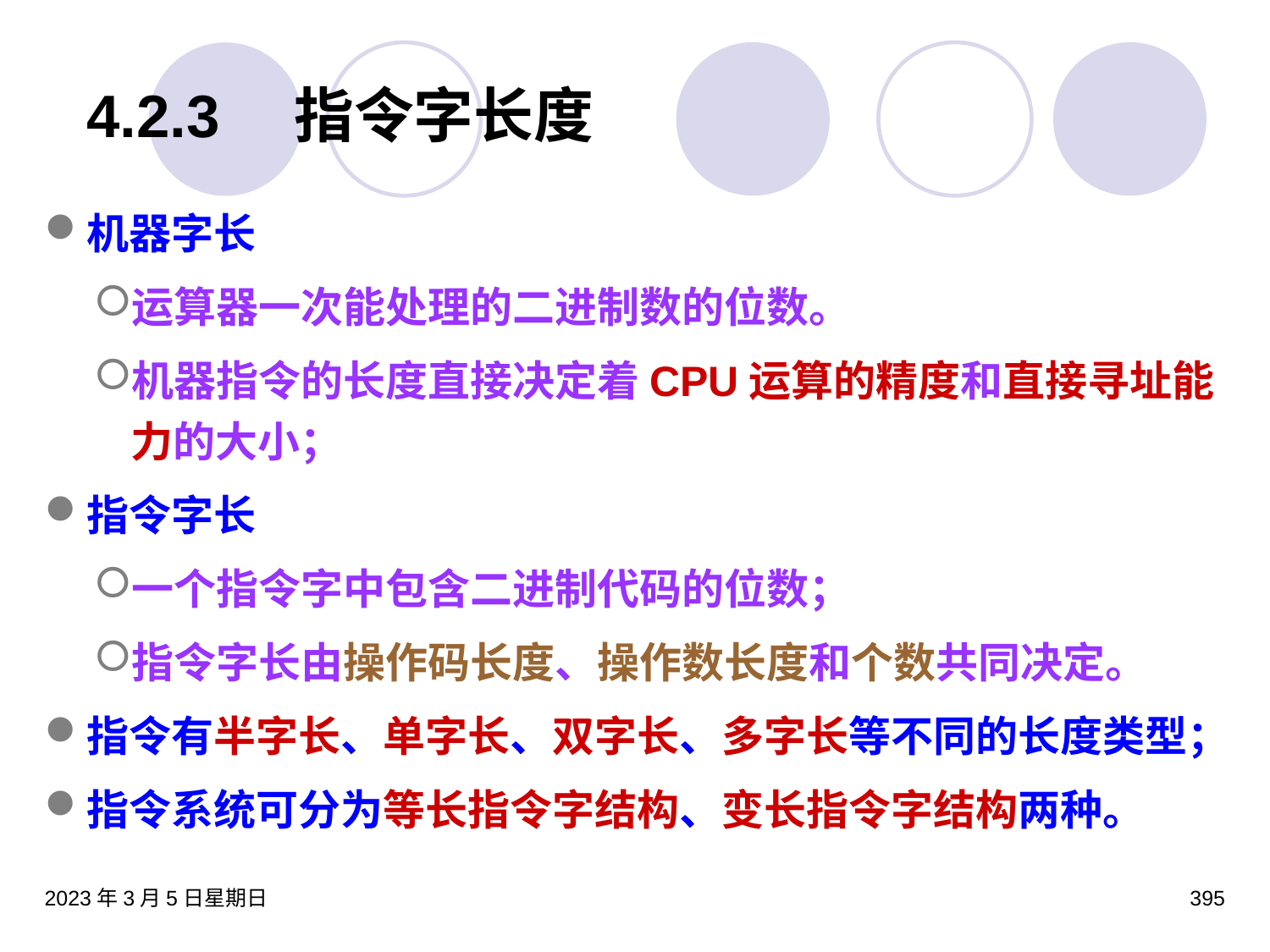

# 4.2.3　指令字长度
机器字长
运算器一次能处理的二进制数的位数。
机器指令的长度直接决定着CPU运算的精度和直接寻址能力的大小；
指令字长
一个指令字中包含二进制代码的位数；
指令字长由操作码长度、操作数长度和个数共同决定。
指令有半字长、单字长、双字长、多字长等不同的长度类型；
指令系统可分为等长指令字结构、变长指令字结构两种。
2023年3月5日星期日
395